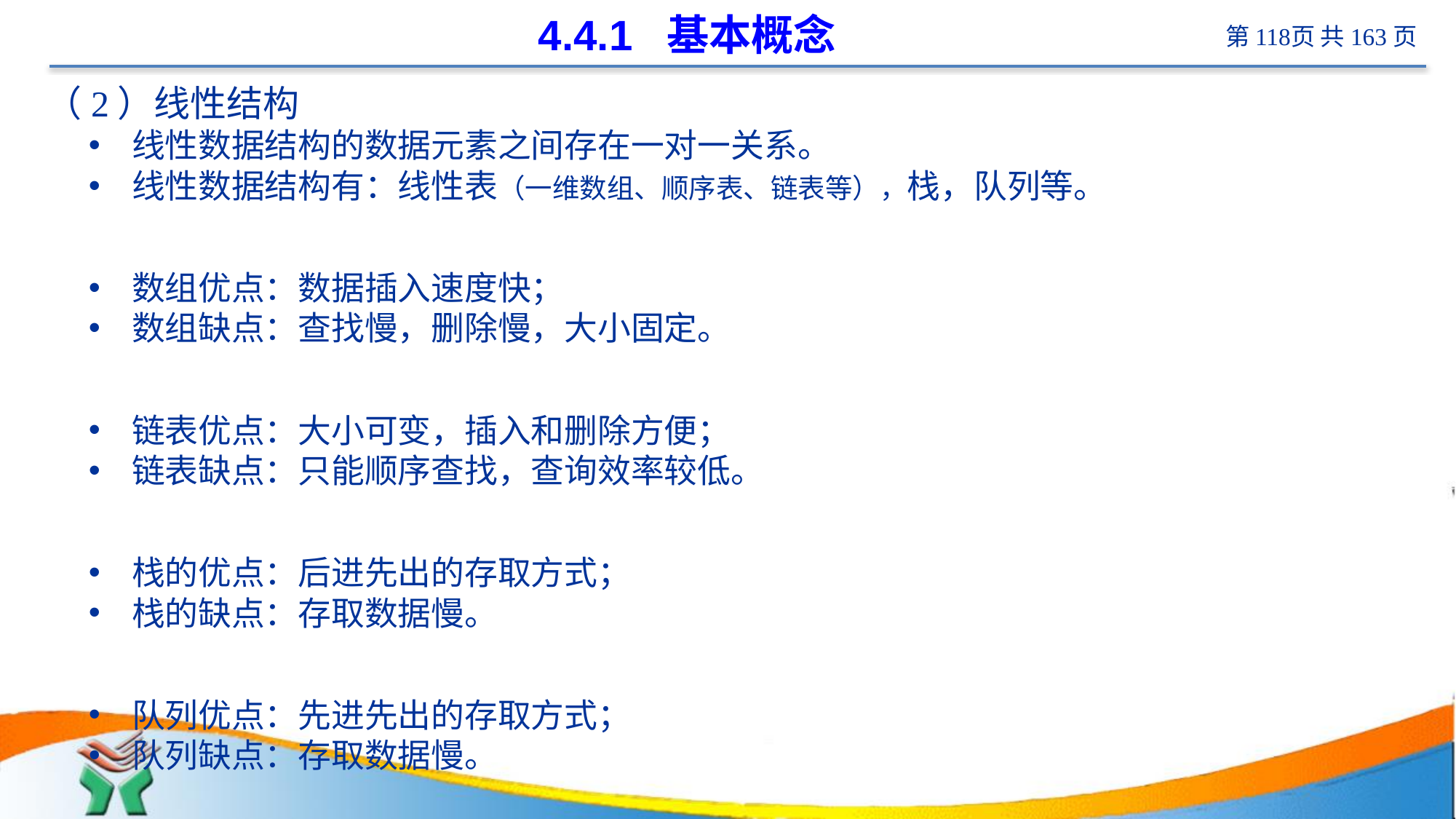

# 4.4.1  基本概念
（2）线性结构
线性数据结构的数据元素之间存在一对一关系。
线性数据结构有：线性表（一维数组、顺序表、链表等），栈，队列等。

数组优点：数据插入速度快；
数组缺点：查找慢，删除慢，大小固定。

链表优点：大小可变，插入和删除方便；
链表缺点：只能顺序查找，查询效率较低。

栈的优点：后进先出的存取方式；
栈的缺点：存取数据慢。

队列优点：先进先出的存取方式；
队列缺点：存取数据慢。